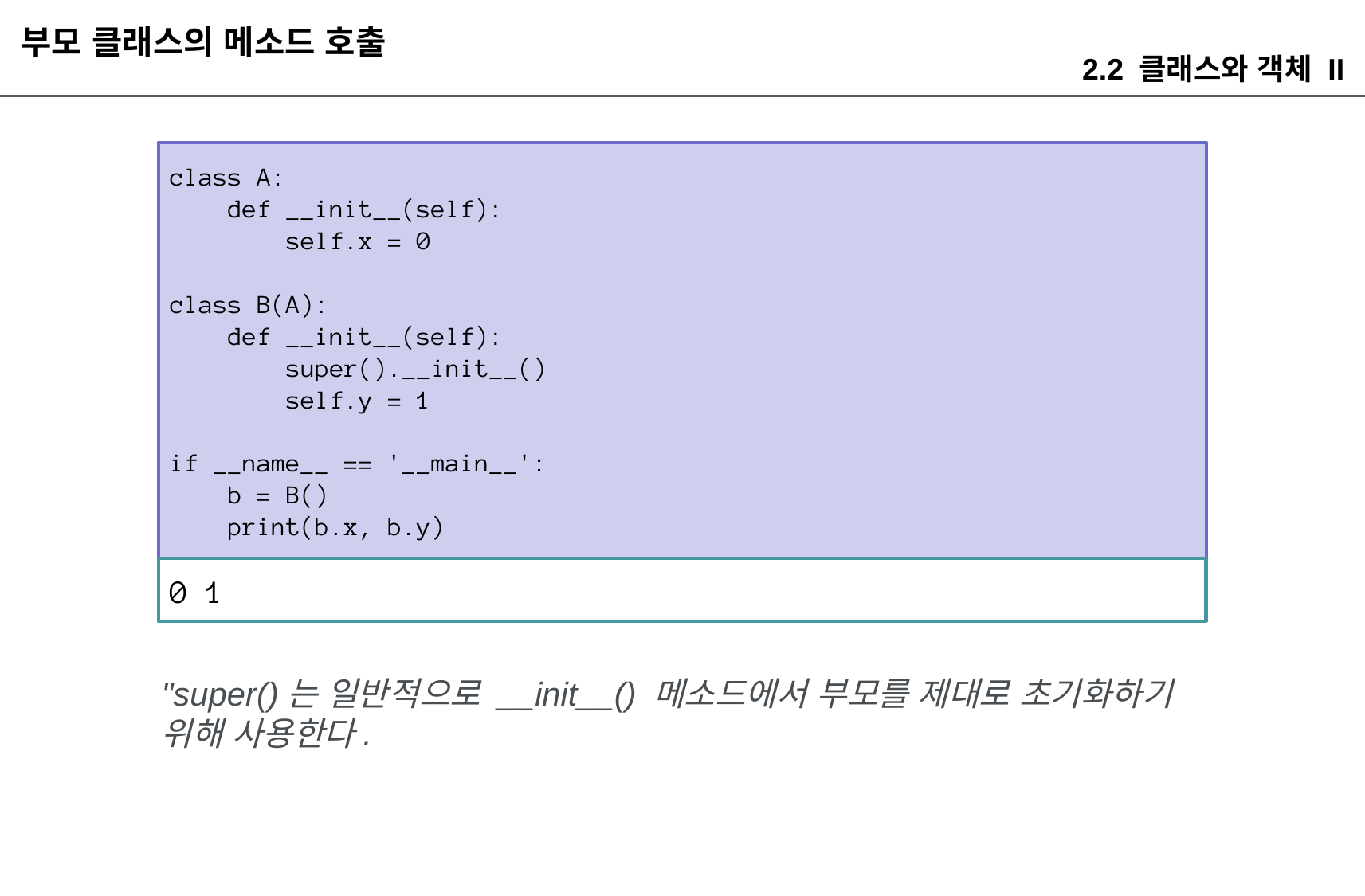

부모 클래스의 메소드 호출
2.2 클래스와 객체 II
class A:
    def __init__(self):
        self.x = 0

class B(A):
    def __init__(self):
        super().__init__()
        self.y = 1

if __name__ == '__main__':
    b = B()
    print(b.x, b.y)
0 1
"super()는 일반적으로 __init__() 메소드에서 부모를 제대로 초기화하기 위해 사용한다.